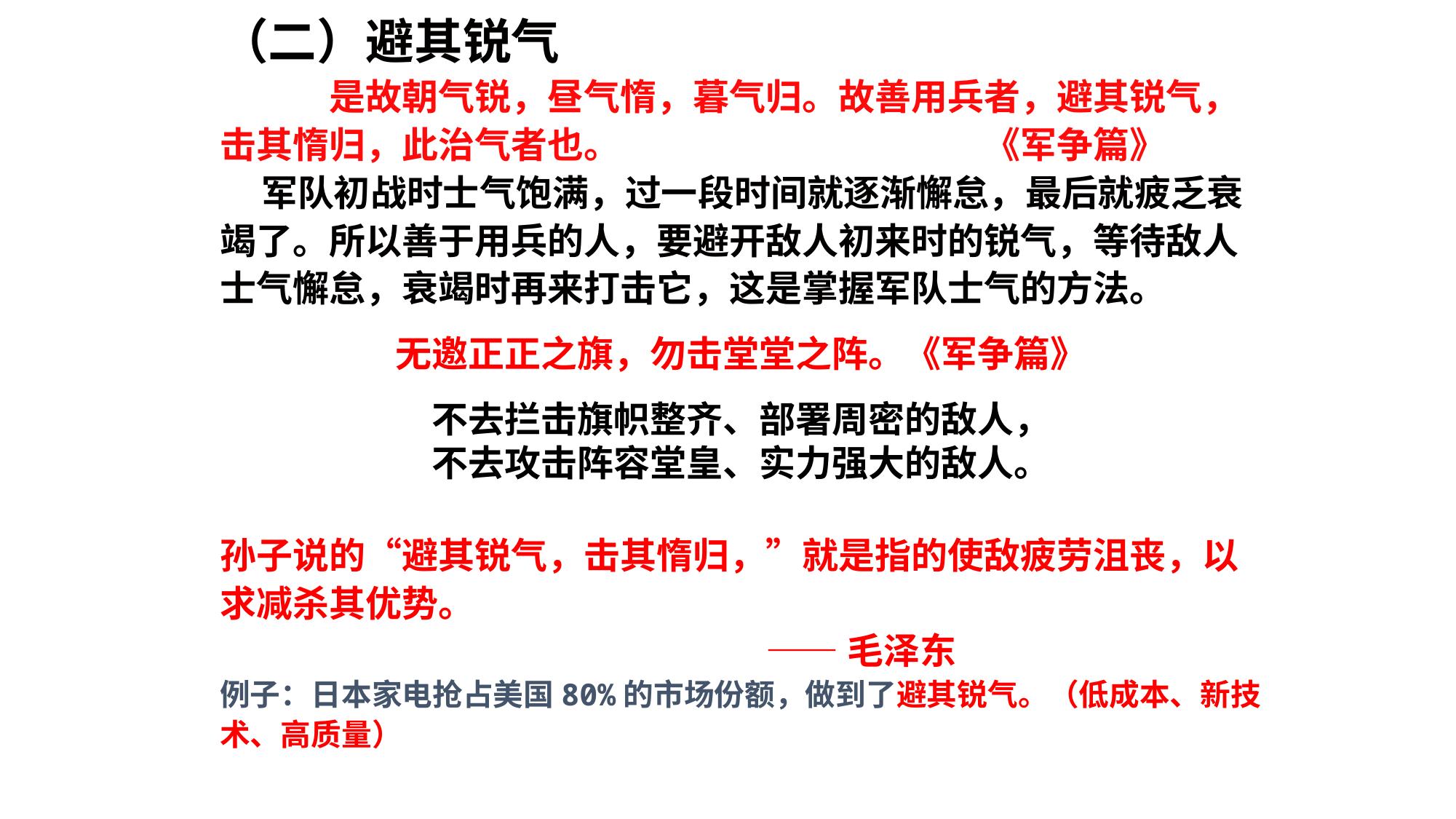

（二）避其锐气
	是故朝气锐，昼气惰，暮气归。故善用兵者，避其锐气，击其惰归，此治气者也。				《军争篇》
    军队初战时士气饱满，过一段时间就逐渐懈怠，最后就疲乏衰竭了。所以善于用兵的人，要避开敌人初来时的锐气，等待敌人士气懈怠，衰竭时再来打击它，这是掌握军队士气的方法。
无邀正正之旗，勿击堂堂之阵。《军争篇》
不去拦击旗帜整齐、部署周密的敌人，
不去攻击阵容堂皇、实力强大的敌人。

孙子说的“避其锐气，击其惰归，”就是指的使敌疲劳沮丧，以求减杀其优势。
					——毛泽东
例子：日本家电抢占美国80%的市场份额，做到了避其锐气。（低成本、新技术、高质量）